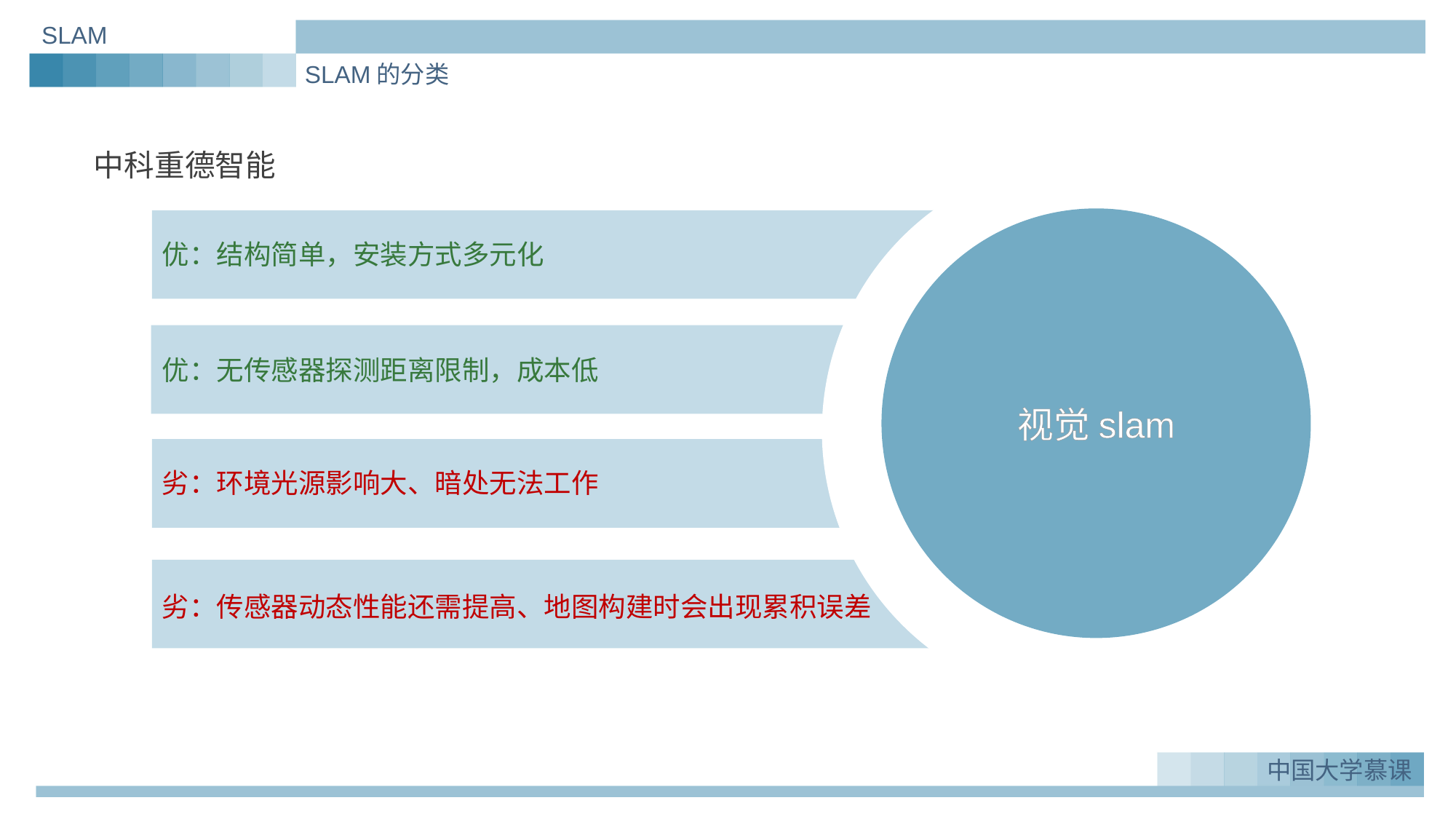

SLAM
SLAM的分类
中科重德智能

视觉slam

优：结构简单，安装方式多元化
优：无传感器探测距离限制，成本低

劣：环境光源影响大、暗处无法工作

劣：传感器动态性能还需提高、地图构建时会出现累积误差
中国大学慕课